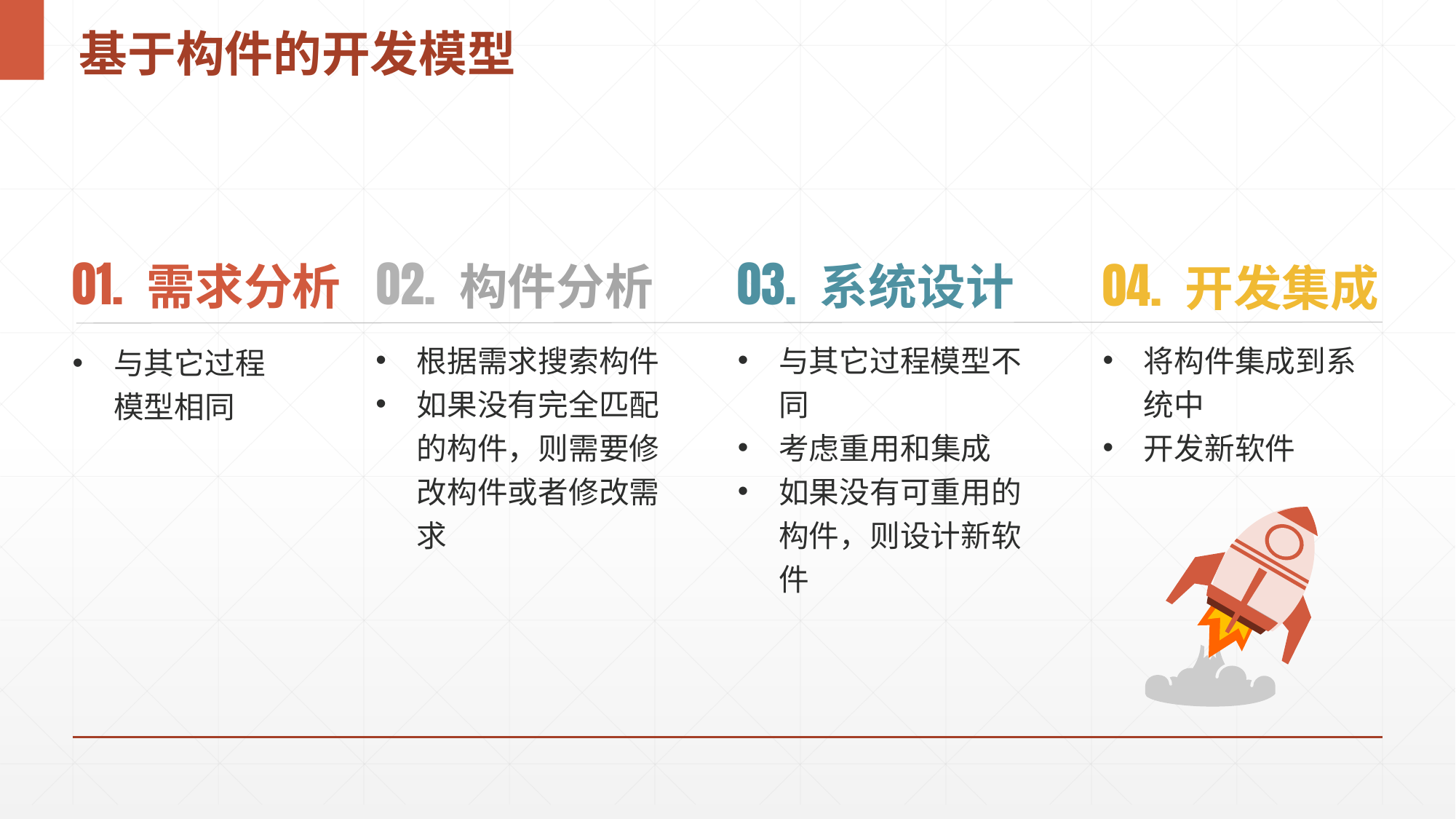

# 基于构件的开发模型
01. 需求分析
02. 构件分析
03. 系统设计
04. 开发集成
根据需求搜索构件
如果没有完全匹配的构件，则需要修改构件或者修改需求
与其它过程模型不同
考虑重用和集成
如果没有可重用的构件，则设计新软件
将构件集成到系统中
开发新软件

与其它过程模型相同